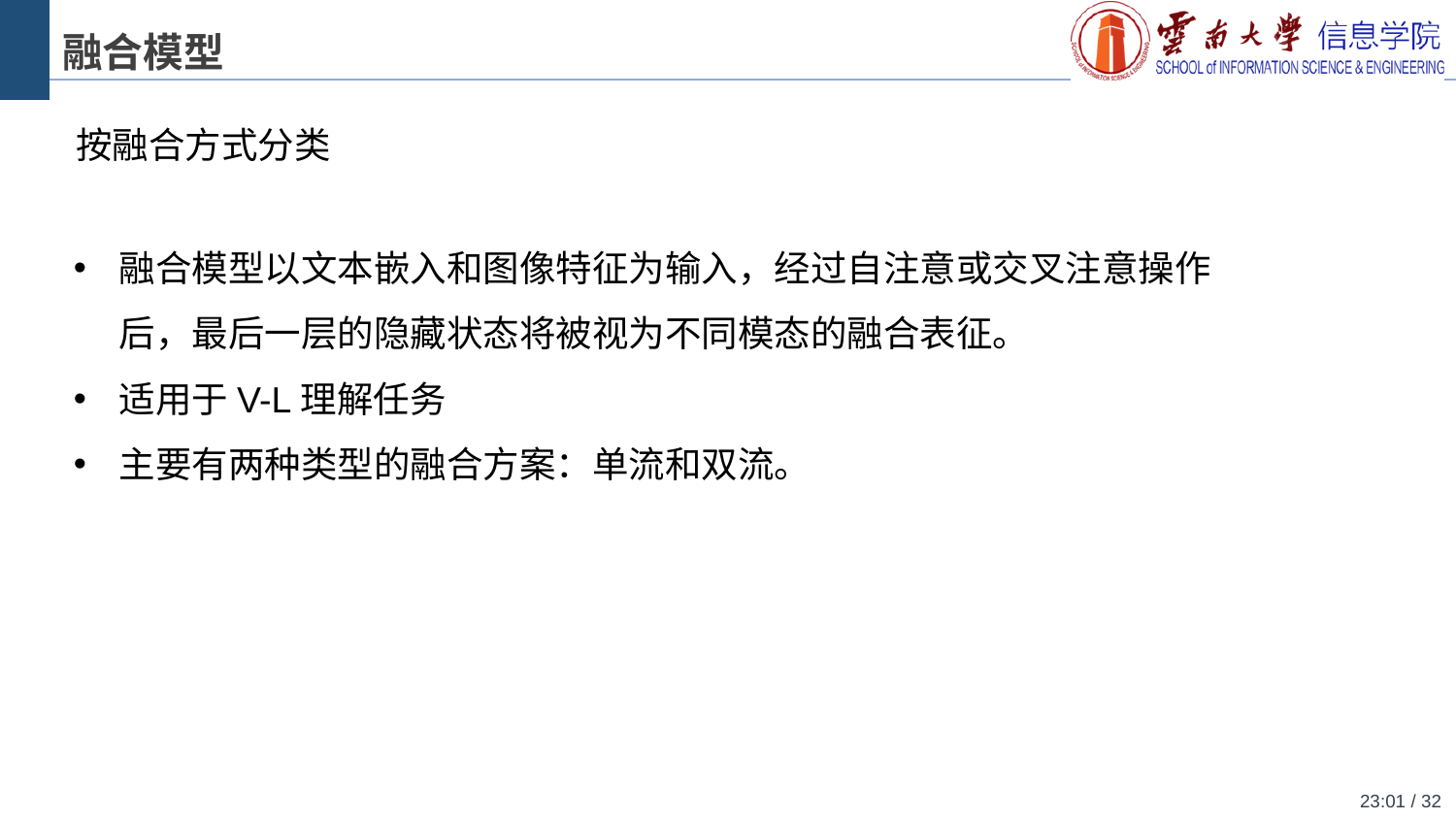

# 融合模型

按融合方式分类
融合模型以文本嵌入和图像特征为输入，经过自注意或交叉注意操作后，最后一层的隐藏状态将被视为不同模态的融合表征。
适用于V-L理解任务
主要有两种类型的融合方案：单流和双流。